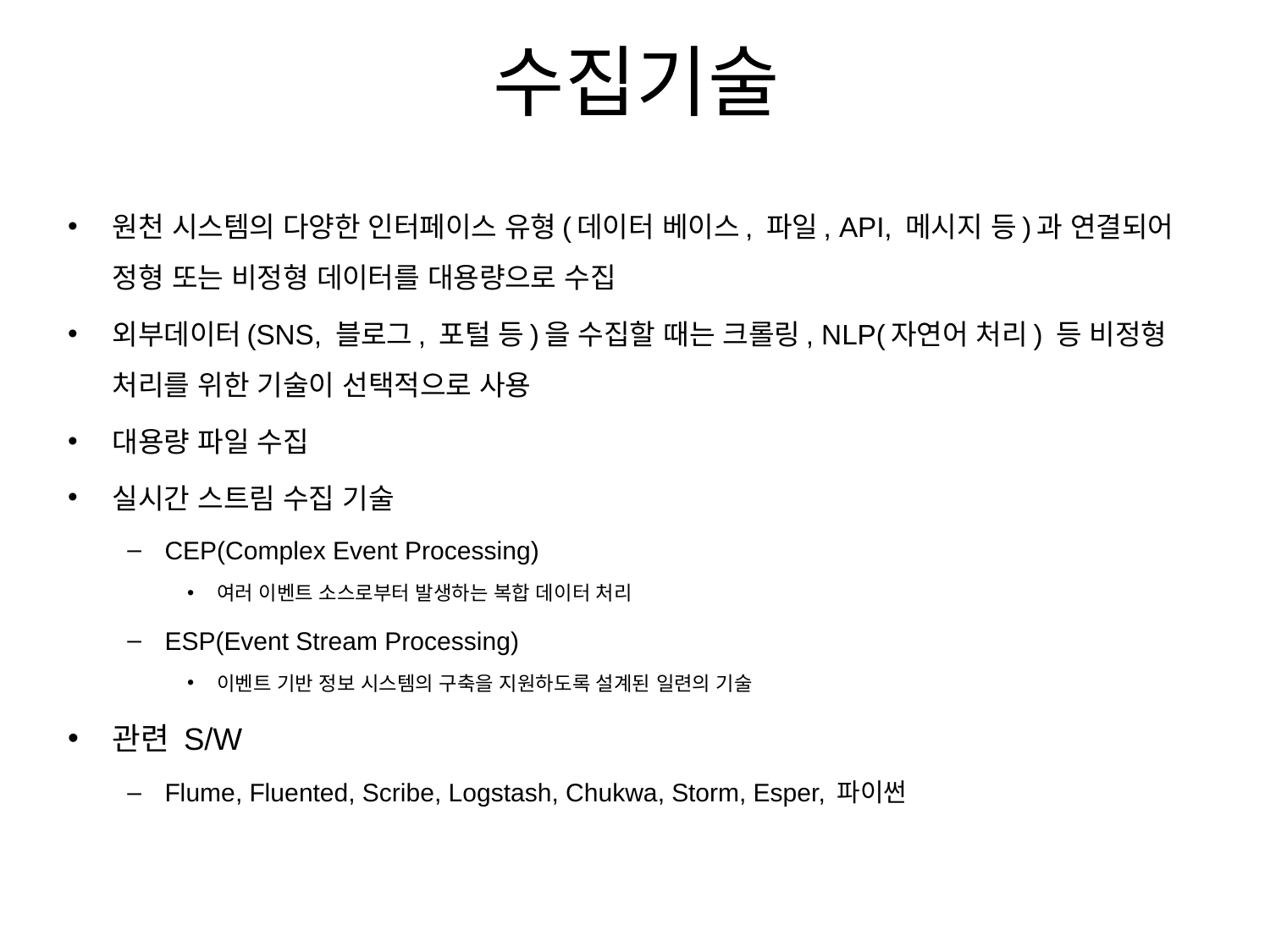

# 수집기술
원천 시스템의 다양한 인터페이스 유형(데이터 베이스, 파일, API, 메시지 등)과 연결되어 정형 또는 비정형 데이터를 대용량으로 수집
외부데이터(SNS, 블로그, 포털 등)을 수집할 때는 크롤링, NLP(자연어 처리) 등 비정형 처리를 위한 기술이 선택적으로 사용
대용량 파일 수집
실시간 스트림 수집 기술
CEP(Complex Event Processing)
여러 이벤트 소스로부터 발생하는 복합 데이터 처리
ESP(Event Stream Processing)
이벤트 기반 정보 시스템의 구축을 지원하도록 설계된 일련의 기술
관련 S/W
Flume, Fluented, Scribe, Logstash, Chukwa, Storm, Esper, 파이썬